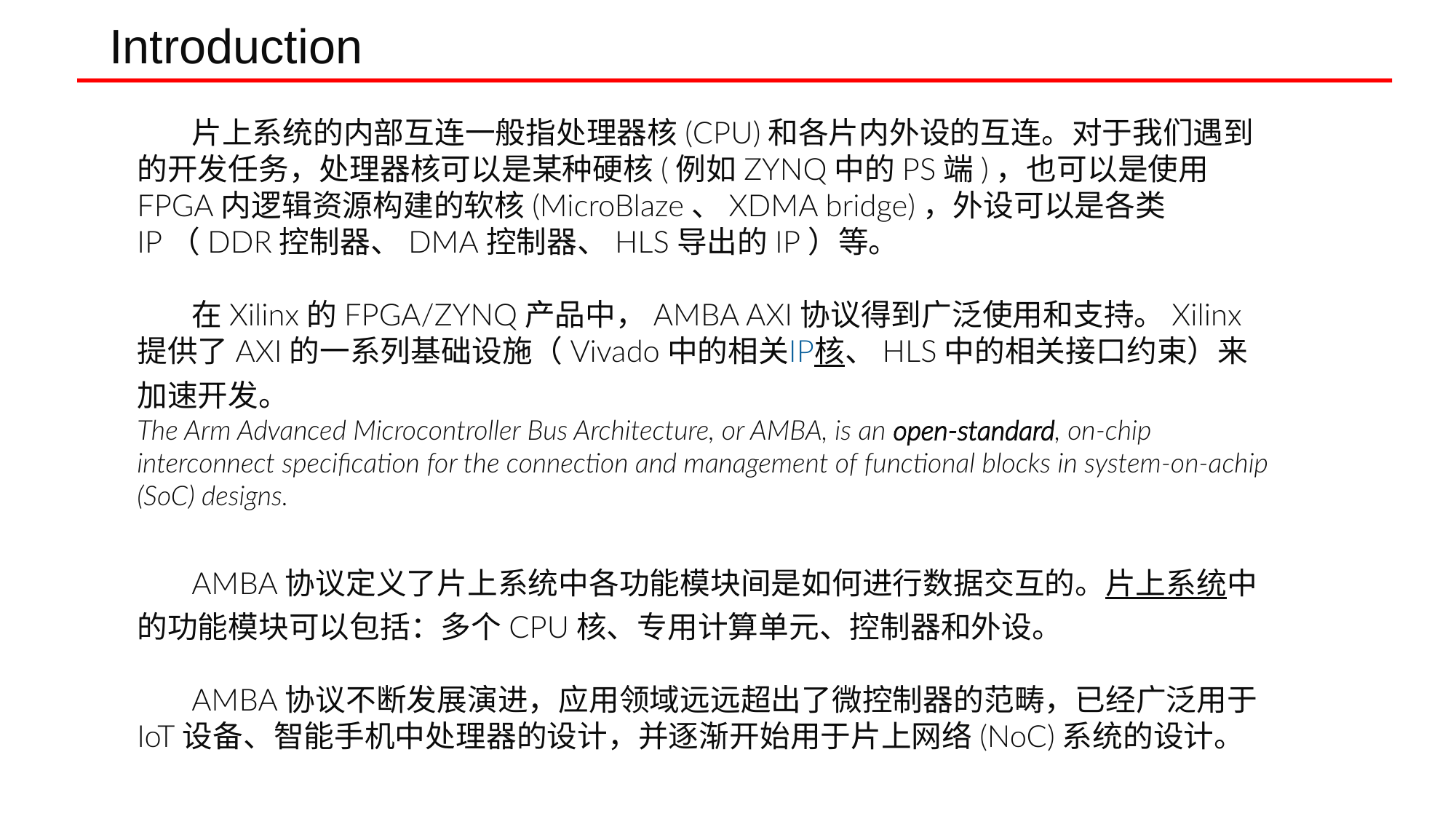

# Introduction
片上系统的内部互连一般指处理器核(CPU)和各片内外设的互连。对于我们遇到的开发任务，处理器核可以是某种硬核(例如ZYNQ中的PS端)，也可以是使用FPGA内逻辑资源构建的软核(MicroBlaze、XDMA bridge)，外设可以是各类IP（DDR控制器、DMA控制器、HLS导出的IP）等。
在Xilinx的FPGA/ZYNQ产品中，AMBA AXI协议得到广泛使用和支持。Xilinx提供了AXI的一系列基础设施（Vivado中的相关IP核、HLS中的相关接口约束）来加速开发。
The Arm Advanced Microcontroller Bus Architecture, or AMBA, is an open-standard, on-chip interconnect specification for the connection and management of functional blocks in system-on-achip (SoC) designs.
AMBA协议定义了片上系统中各功能模块间是如何进行数据交互的。片上系统中的功能模块可以包括：多个CPU核、专用计算单元、控制器和外设。
AMBA协议不断发展演进，应用领域远远超出了微控制器的范畴，已经广泛用于IoT设备、智能手机中处理器的设计，并逐渐开始用于片上网络(NoC)系统的设计。